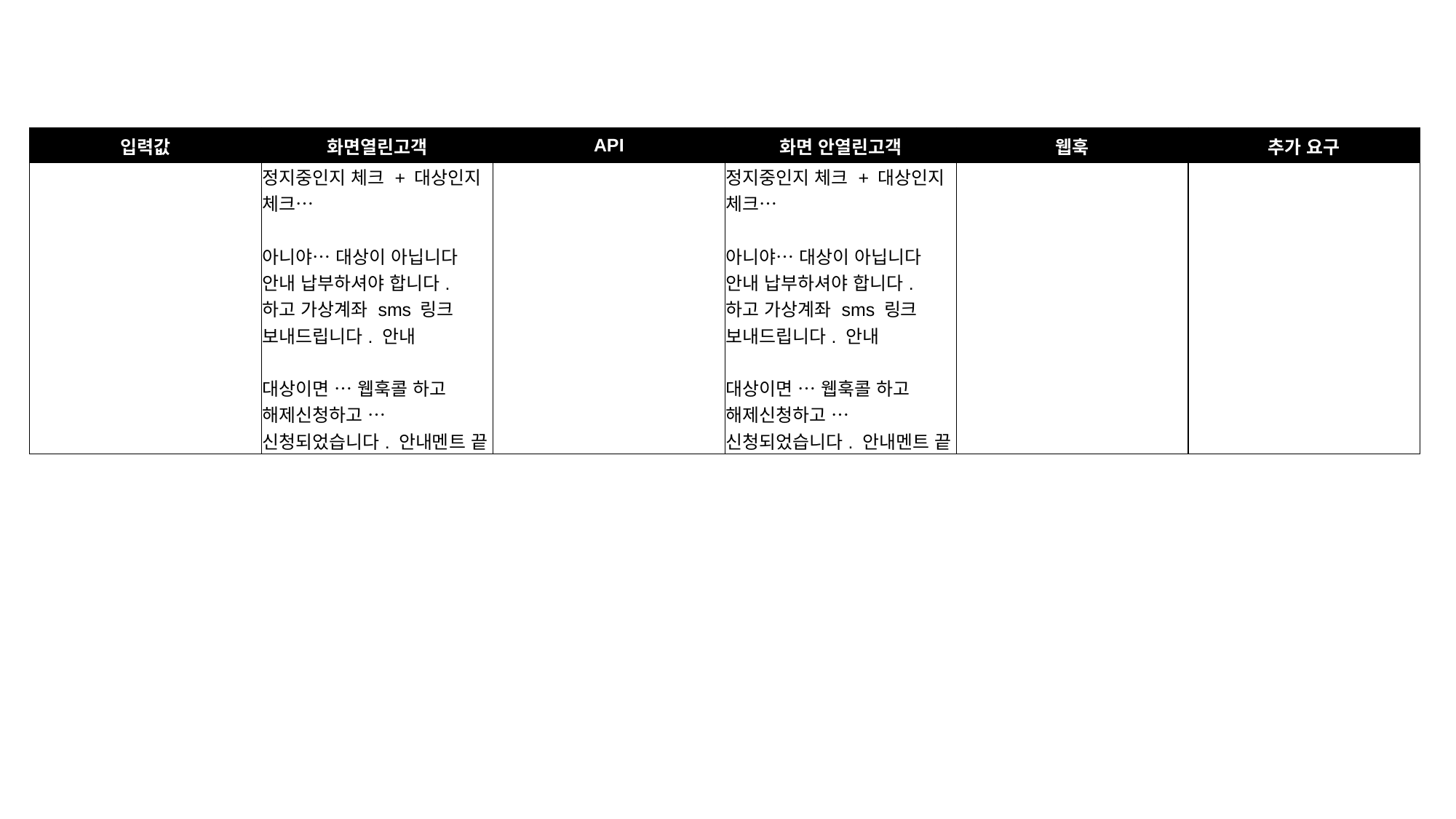

| 입력값 | 화면열린고객 | API | 화면 안열린고객 | 웹훅 | 추가 요구 |
| --- | --- | --- | --- | --- | --- |
|  | 정지중인지 체크 + 대상인지 체크… 아니야… 대상이 아닙니다 안내 납부하셔야 합니다. 하고 가상계좌 sms 링크 보내드립니다. 안내 대상이면 … 웹훅콜 하고 해제신청하고 … 신청되었습니다. 안내멘트 끝 |  | 정지중인지 체크 + 대상인지 체크… 아니야… 대상이 아닙니다 안내 납부하셔야 합니다. 하고 가상계좌 sms 링크 보내드립니다. 안내 대상이면 … 웹훅콜 하고 해제신청하고 … 신청되었습니다. 안내멘트 끝 |  |  |